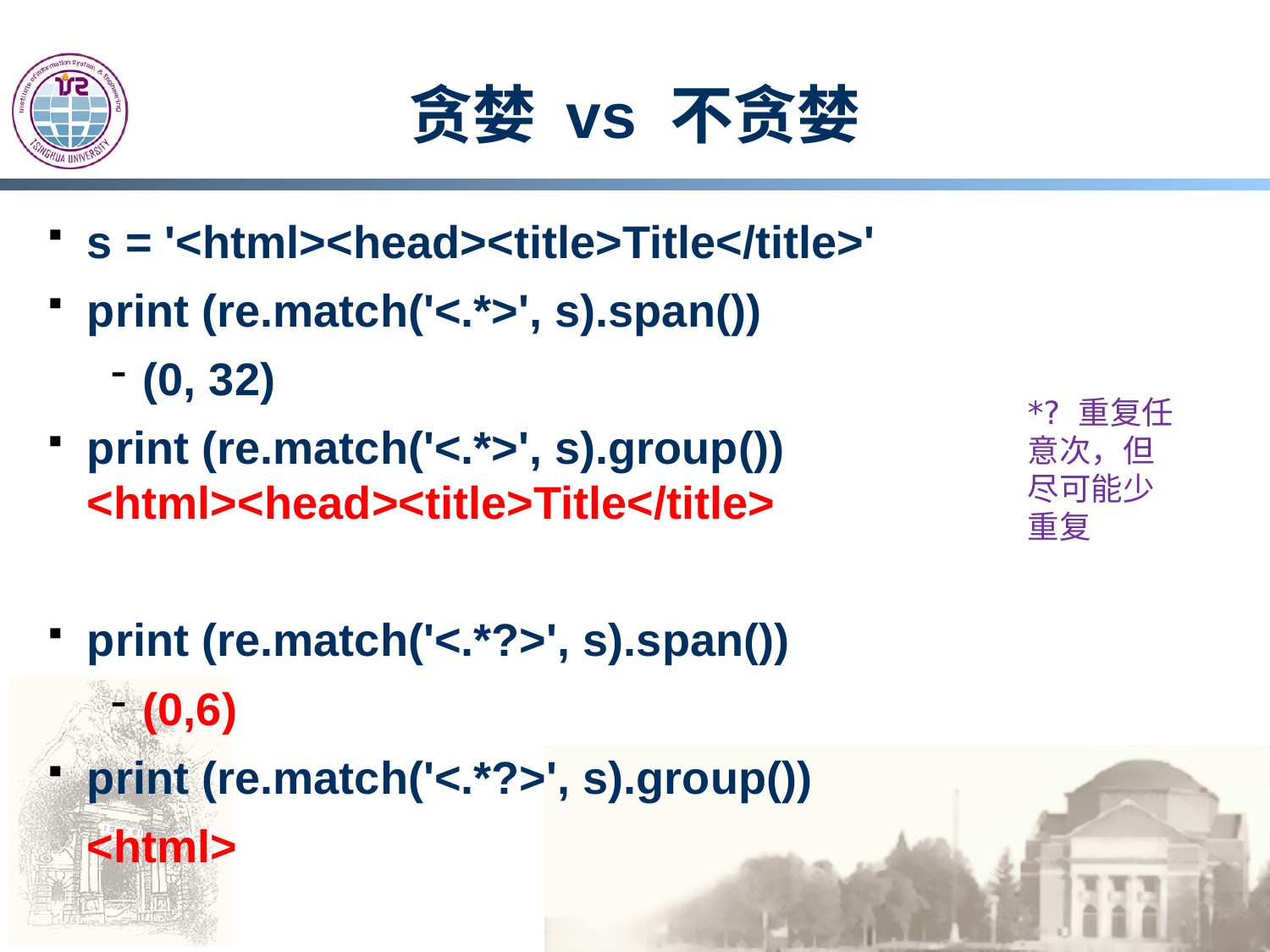

# 贪婪 vs 不贪婪
s = '<html><head><title>Title</title>'
print (re.match('<.*>', s).span())
(0, 32)
print (re.match('<.*>', s).group()) <html><head><title>Title</title>

print (re.match('<.*?>', s).span())
(0,6)
print (re.match('<.*?>', s).group())
	<html>
*? 重复任意次，但尽可能少重复